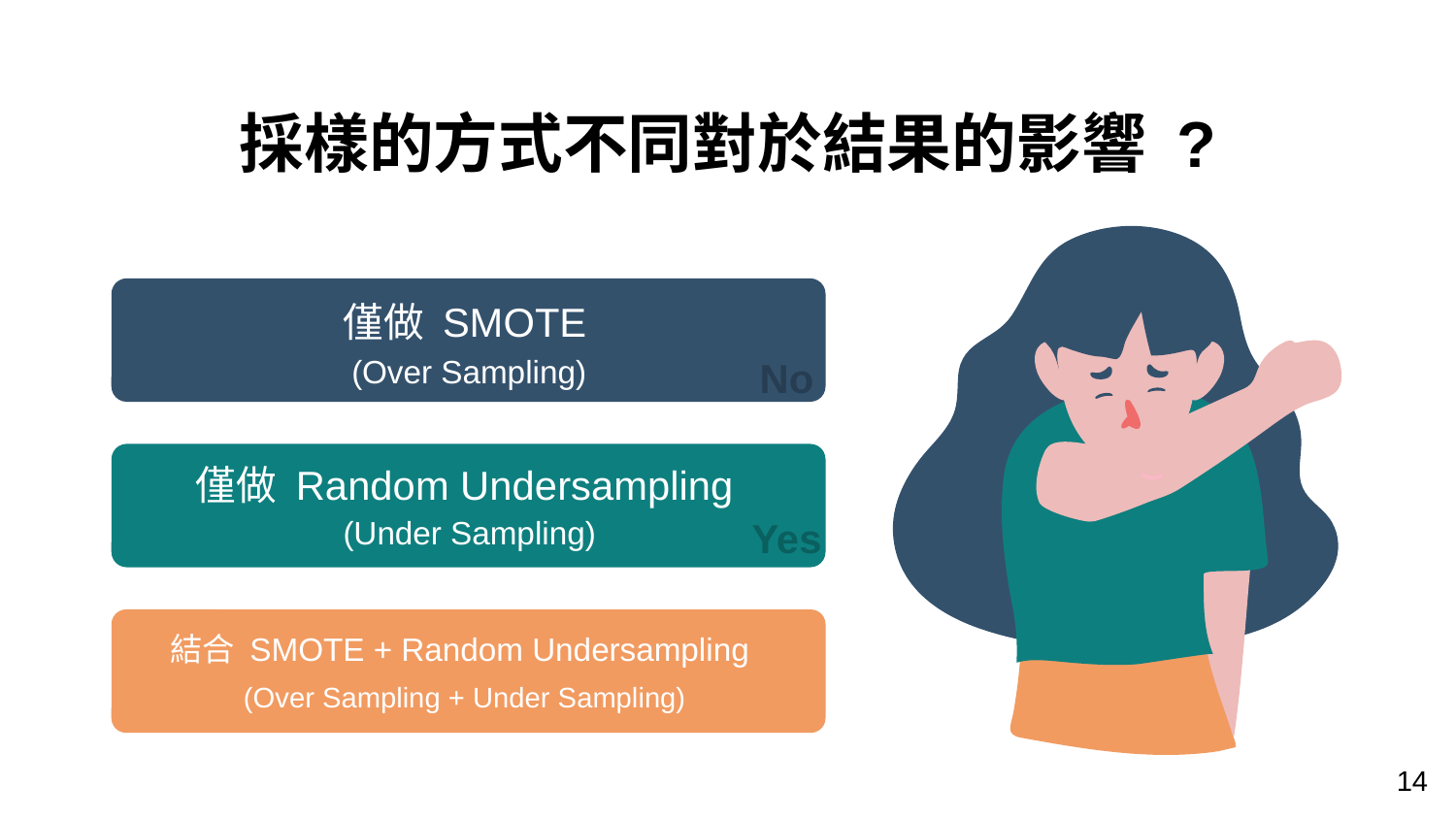

採樣的方式不同對於結果的影響 ?

僅做 SMOTE
 (Over Sampling)
No
僅做 Random Undersampling
 (Under Sampling)
Yes
結合 SMOTE + Random Undersampling
(Over Sampling + Under Sampling)
14